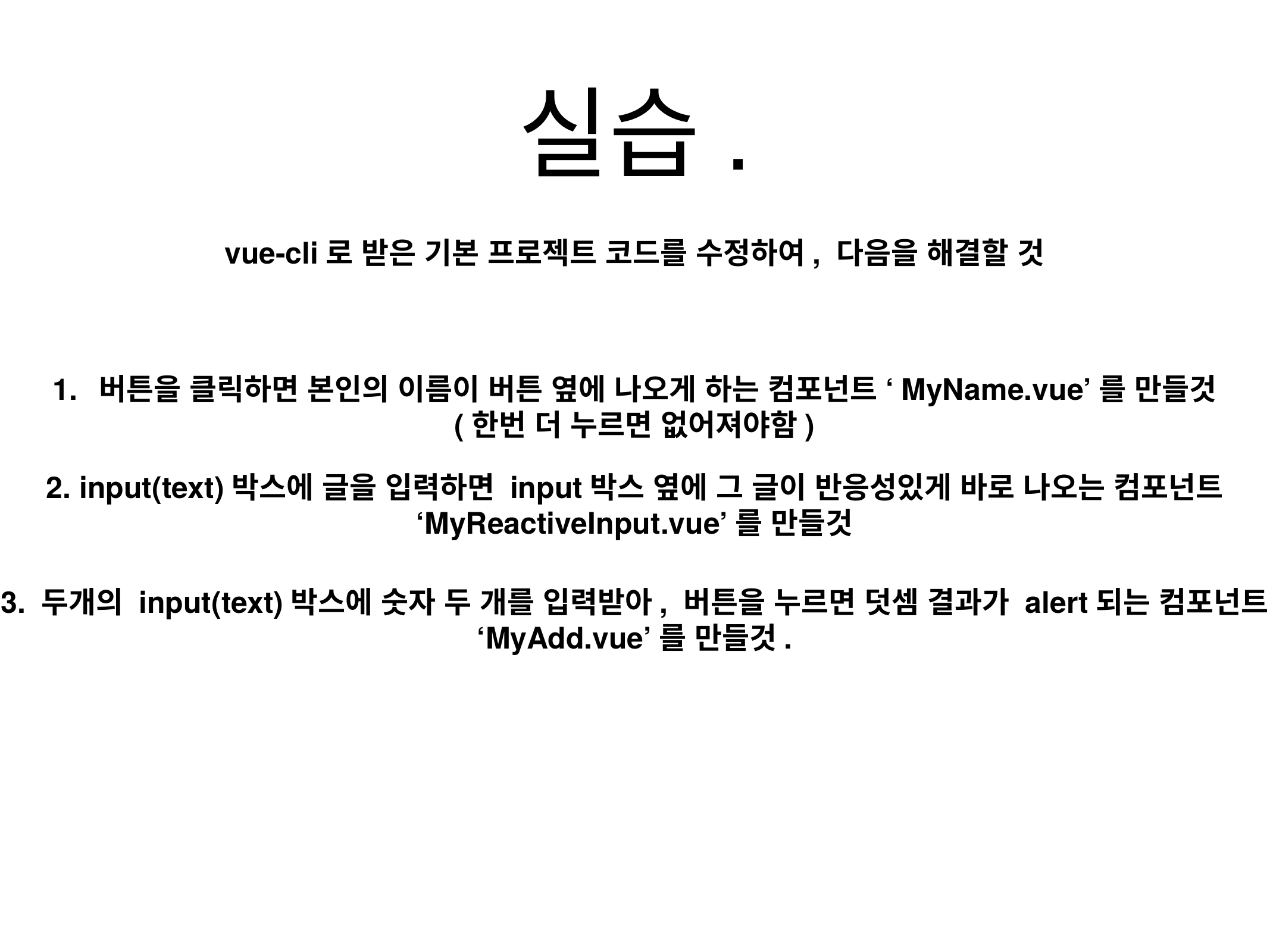

# 실습.
vue-cli로 받은 기본 프로젝트 코드를 수정하여, 다음을 해결할 것
버튼을 클릭하면 본인의 이름이 버튼 옆에 나오게 하는 컴포넌트 ‘MyName.vue’를 만들것
(한번 더 누르면 없어져야함)
2. input(text)박스에 글을 입력하면 input박스 옆에 그 글이 반응성있게 바로 나오는 컴포넌트
‘MyReactiveInput.vue’를 만들것
3. 두개의 input(text)박스에 숫자 두 개를 입력받아, 버튼을 누르면 덧셈 결과가 alert되는 컴포넌트
‘MyAdd.vue’를 만들것.